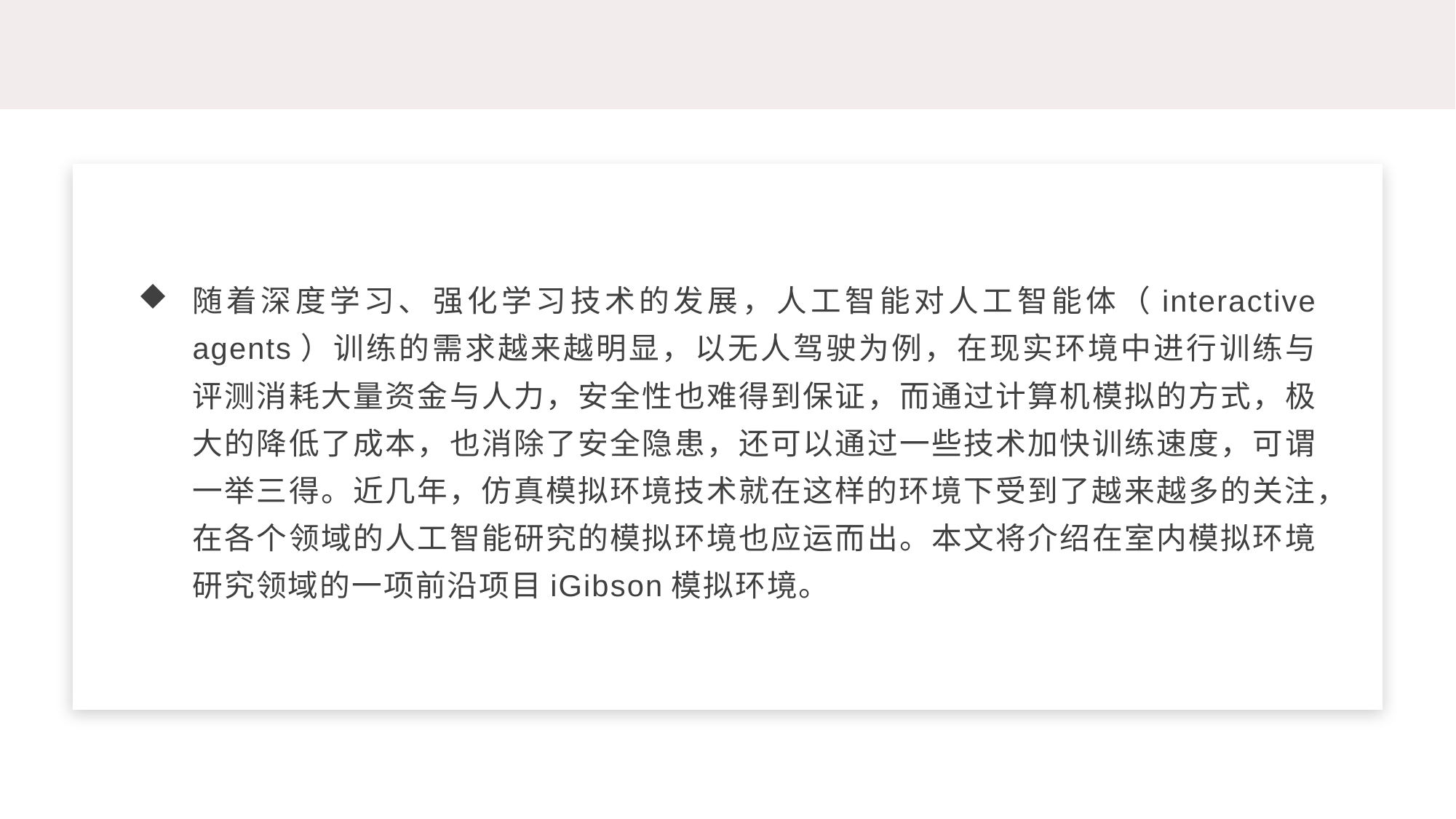

随着深度学习、强化学习技术的发展，人工智能对人工智能体（interactive agents）训练的需求越来越明显，以无人驾驶为例，在现实环境中进行训练与评测消耗大量资金与人力，安全性也难得到保证，而通过计算机模拟的方式，极大的降低了成本，也消除了安全隐患，还可以通过一些技术加快训练速度，可谓一举三得。近几年，仿真模拟环境技术就在这样的环境下受到了越来越多的关注，在各个领域的人工智能研究的模拟环境也应运而出。本文将介绍在室内模拟环境研究领域的一项前沿项目iGibson模拟环境。